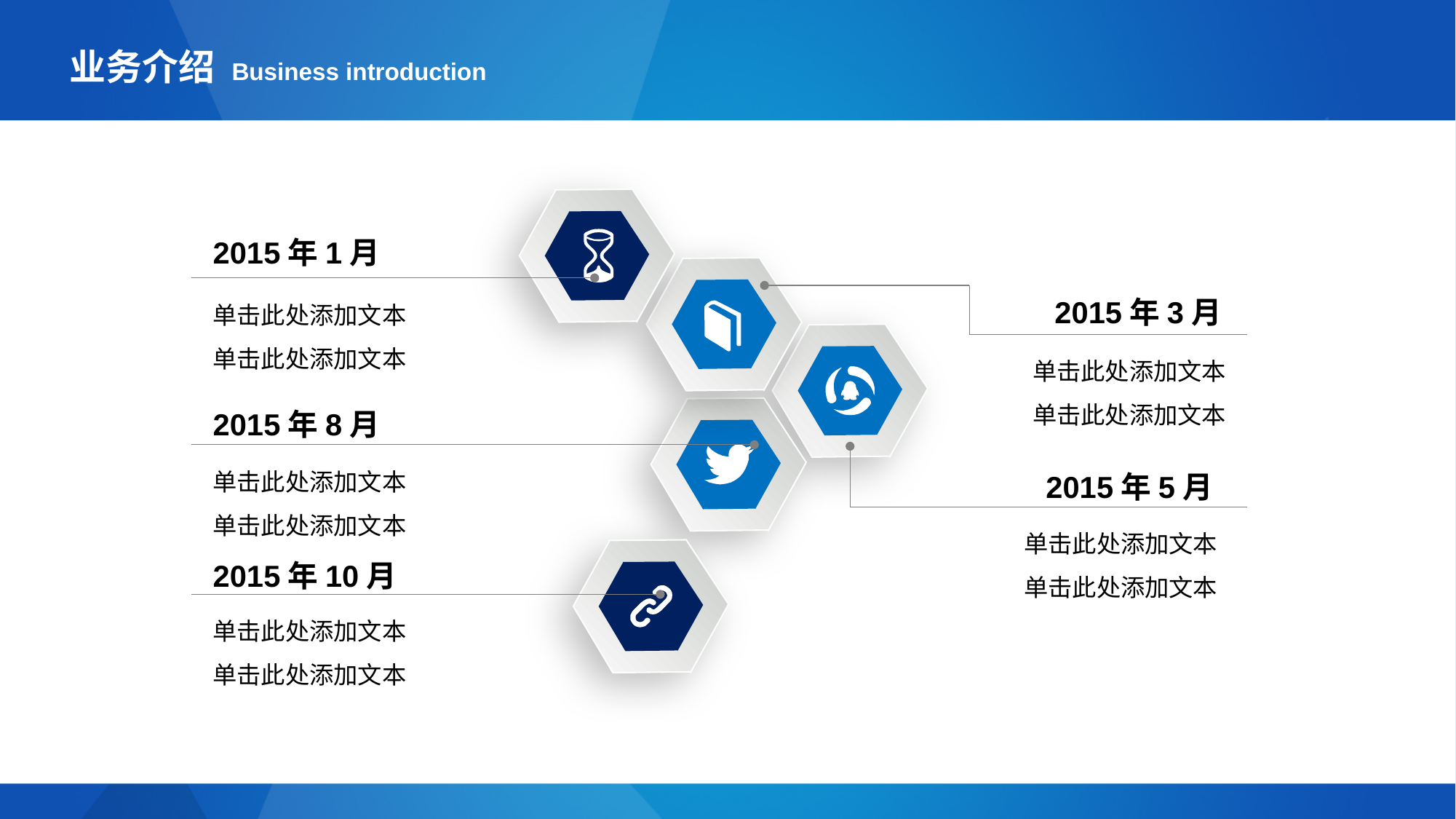

业务介绍 Business introduction

2015年1月
单击此处添加文本单击此处添加文本

单击此处添加文本单击此处添加文本
2015年3月

2015年8月
单击此处添加文本单击此处添加文本
2015年5月
单击此处添加文本单击此处添加文本

2015年10月
单击此处添加文本单击此处添加文本